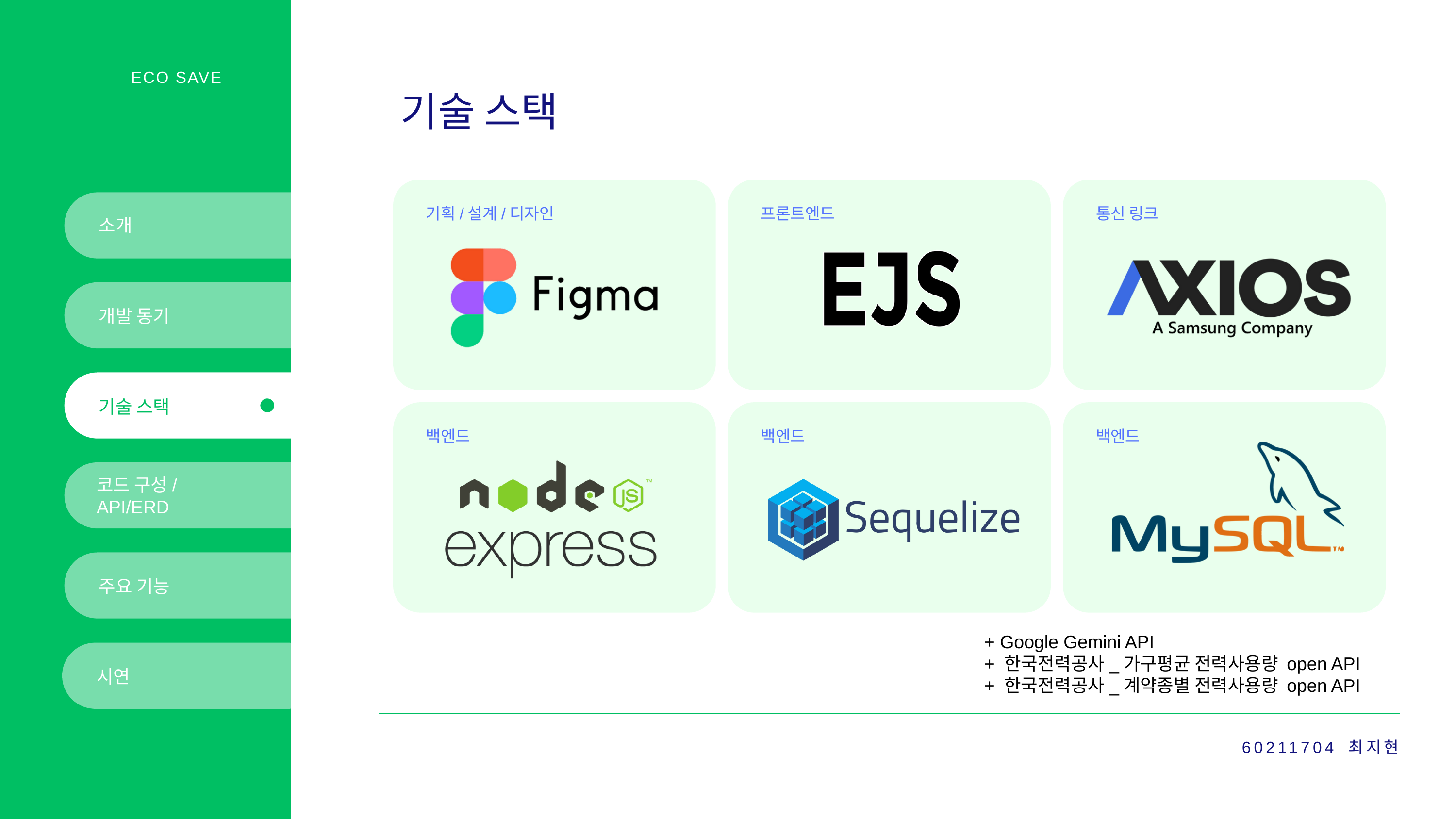

ECO SAVE
기술 스택

기획/설계/디자인

프론트엔드

통신 링크

소개

개발 동기

기술 스택

백엔드

백엔드

백엔드

코드 구성/
API/ERD

주요 기능
+ Google Gemini API
+ 한국전력공사_가구평균 전력사용량 open API
+ 한국전력공사_계약종별 전력사용량 open API

시연

60211704 최지현